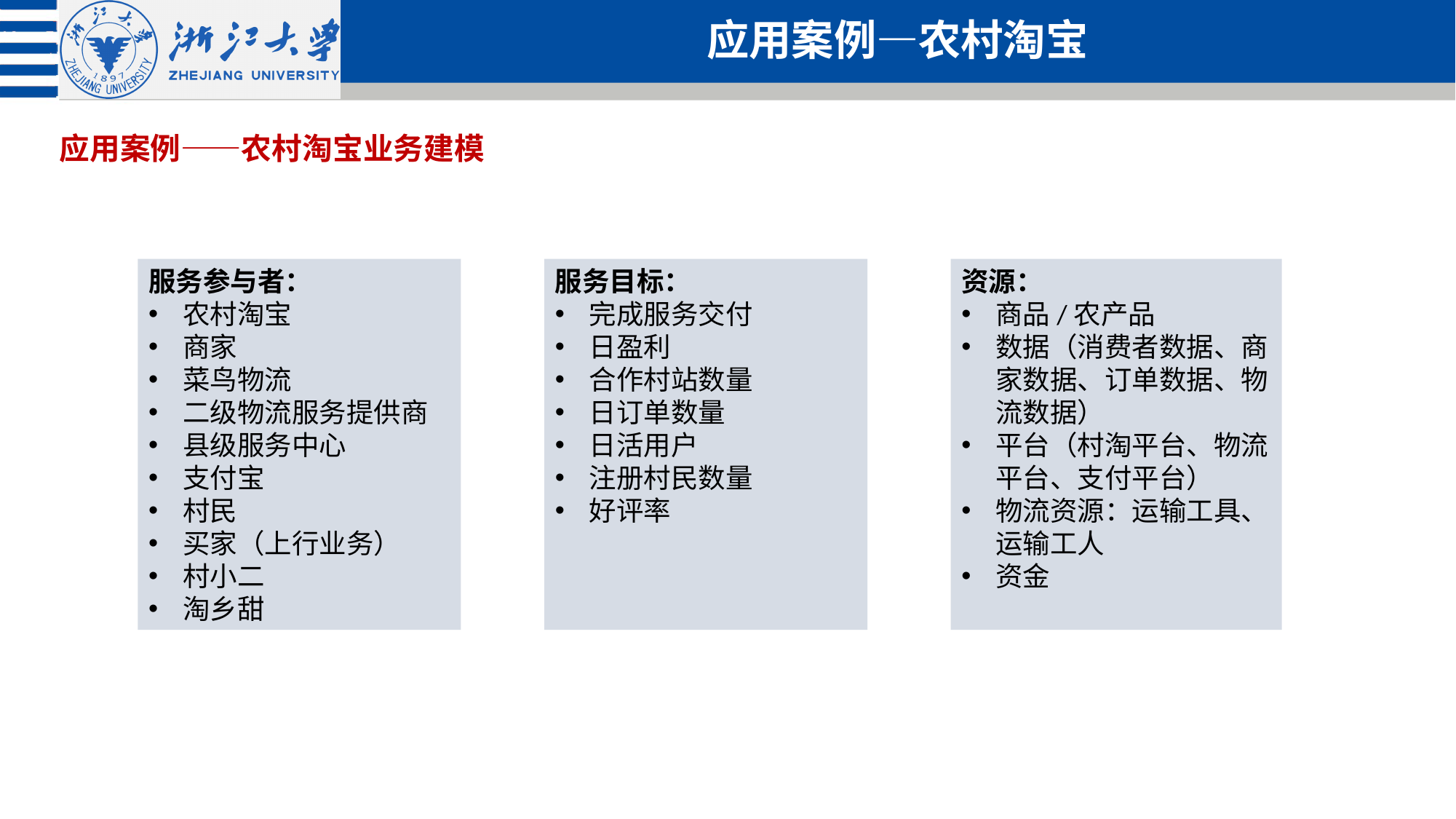

# 应用案例—农村淘宝
应用案例——农村淘宝业务建模
服务参与者：
农村淘宝
商家
菜鸟物流
二级物流服务提供商
县级服务中心
支付宝
村民
买家（上行业务）
村小二
淘乡甜
服务目标：
完成服务交付
日盈利
合作村站数量
日订单数量
日活用户
注册村民数量
好评率

资源：
商品/农产品
数据（消费者数据、商家数据、订单数据、物流数据）
平台（村淘平台、物流平台、支付平台）
物流资源：运输工具、运输工人
资金